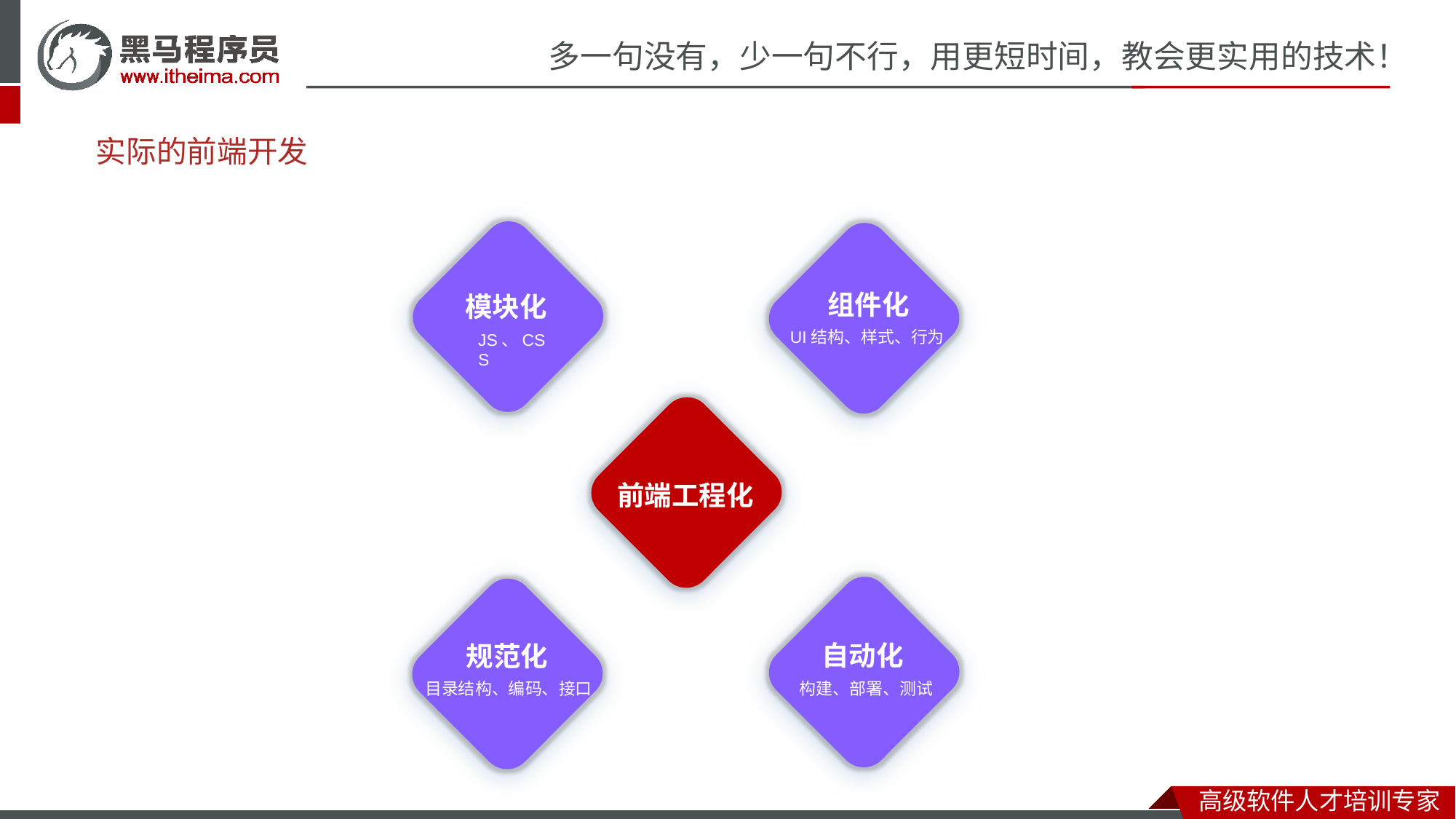

# 实际的前端开发

模块化
JS、CSS

组件化
UI结构、样式、行为

前端工程化

自动化
构建、部署、测试

规范化
目录结构、编码、接口